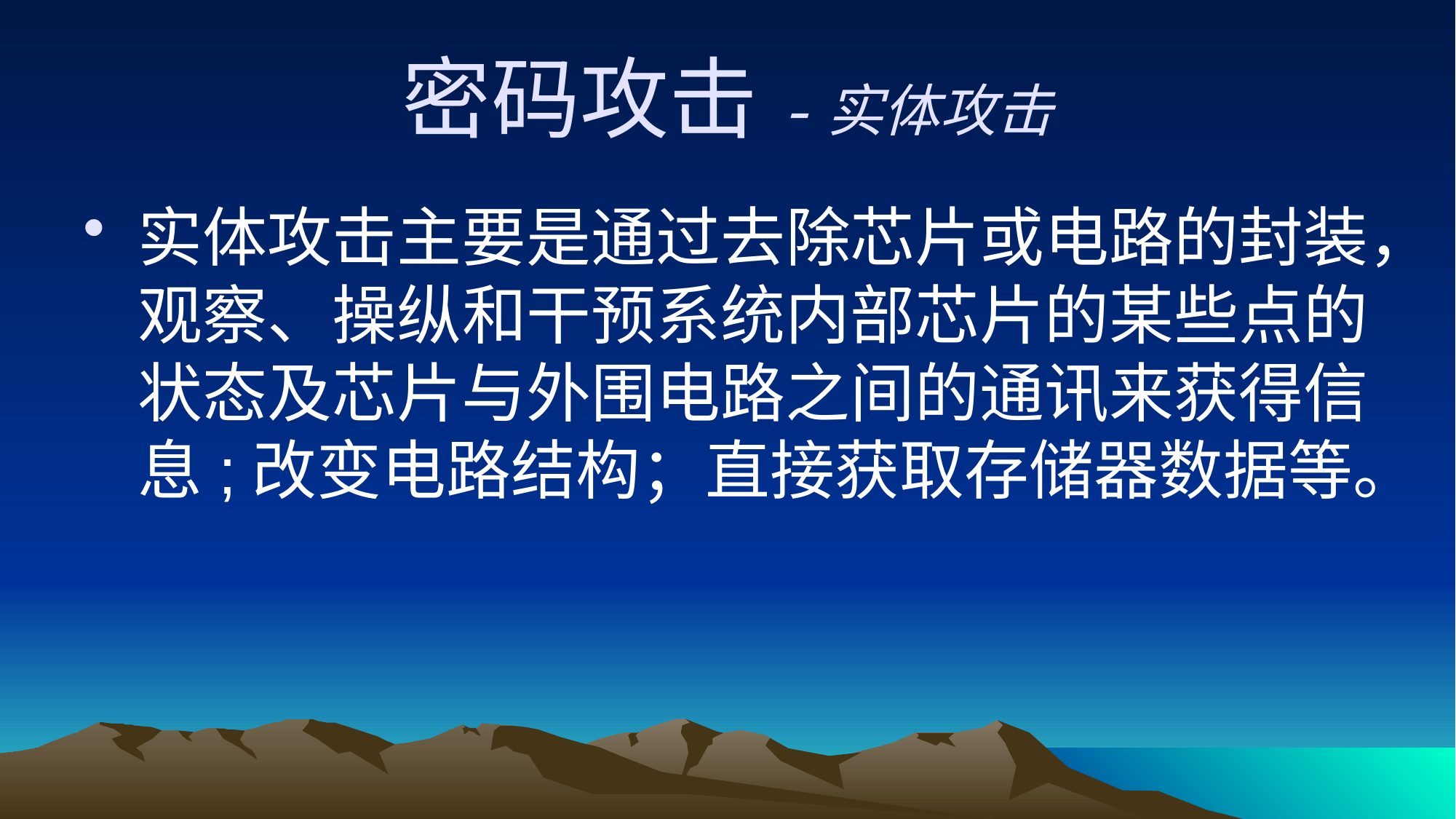

# 密码攻击-实体攻击
实体攻击主要是通过去除芯片或电路的封装，观察、操纵和干预系统内部芯片的某些点的状态及芯片与外围电路之间的通讯来获得信息;改变电路结构；直接获取存储器数据等。